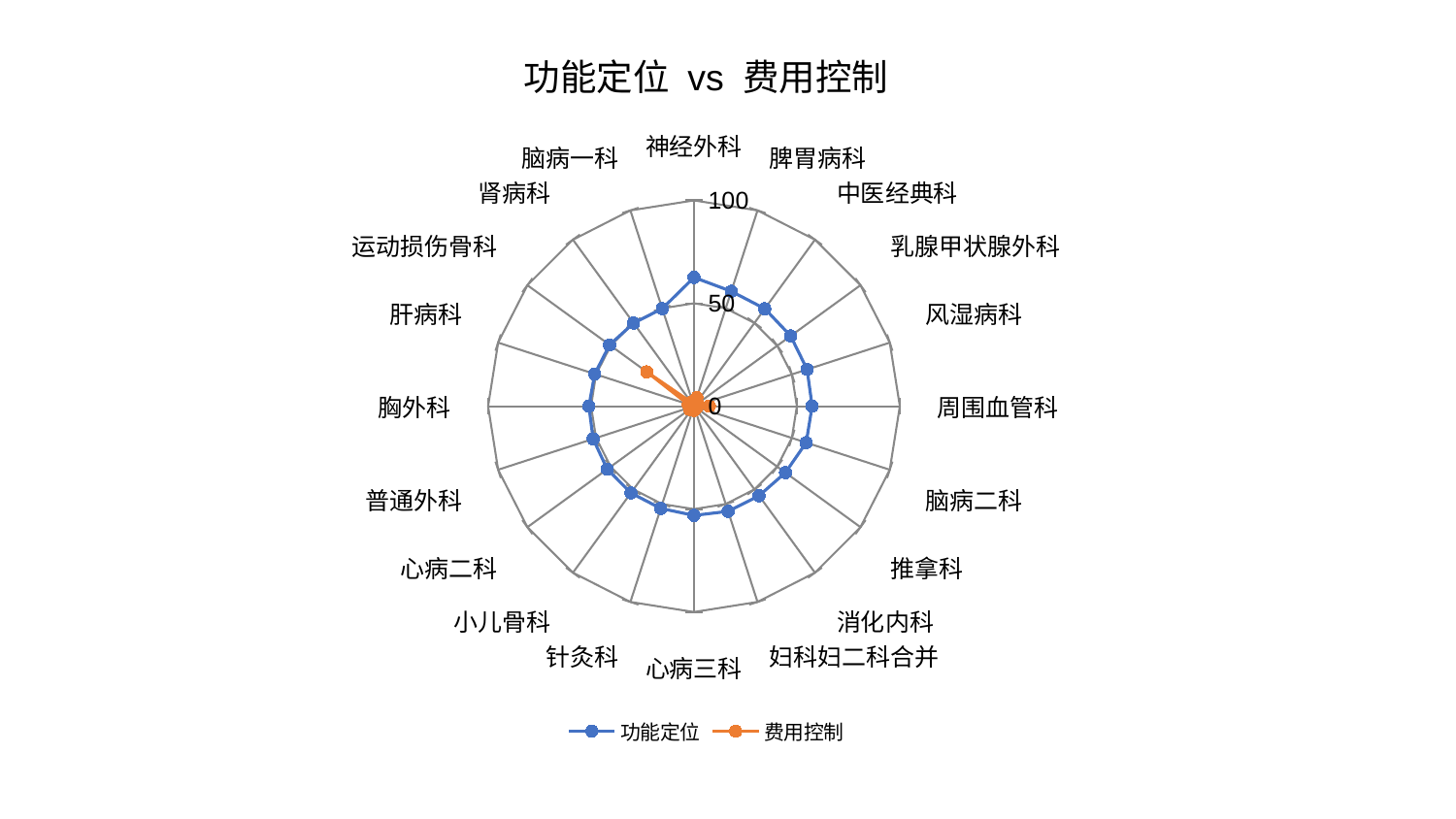

### Chart: 功能定位 vs 费用控制

| Category | 功能定位 | 费用控制 |
|---|---|---|
| 神经外科 | 62.57772276489708 | 1.2618455812351357 |
| 脾胃病科 | 58.69327096920498 | 4.343730428310917 |
| 中医经典科 | 58.5491508519914 | 0.893966865699912 |
| 乳腺甲状腺外科 | 58.070266326079356 | 1.0725565139197075 |
| 风湿病科 | 57.80582453212272 | 2.284373062292471 |
| 周围血管科 | 57.40592002883682 | 7.476840279386386 |
| 脑病二科 | 57.31710333600228 | 1.5508669042902161 |
| 推拿科 | 54.935149137119154 | 0.832277503664639 |
| 消化内科 | 53.79911322119948 | 1.5347664617250094 |
| 妇科妇二科合并 | 53.72511820656986 | 0.5631998143896171 |
| 心病三科 | 53.063547047839684 | 2.106877583442351 |
| 针灸科 | 52.23736276695188 | 0.8894448236766574 |
| 小儿骨科 | 52.11736903645792 | 1.3254437320268506 |
| 心病二科 | 52.07191807789394 | 2.6305053625463577 |
| 普通外科 | 51.49429289281524 | 1.0895005676566527 |
| 胸外科 | 51.05108534980831 | 0.8209613516234785 |
| 肝病科 | 50.69287380432345 | 2.9337443876993543 |
| 运动损伤骨科 | 50.66095428409486 | 28.38130935712964 |
| 肾病科 | 49.91162975060748 | 2.385253664298287 |
| 脑病一科 | 49.83935105458419 | 1.1862533015887866 |
39